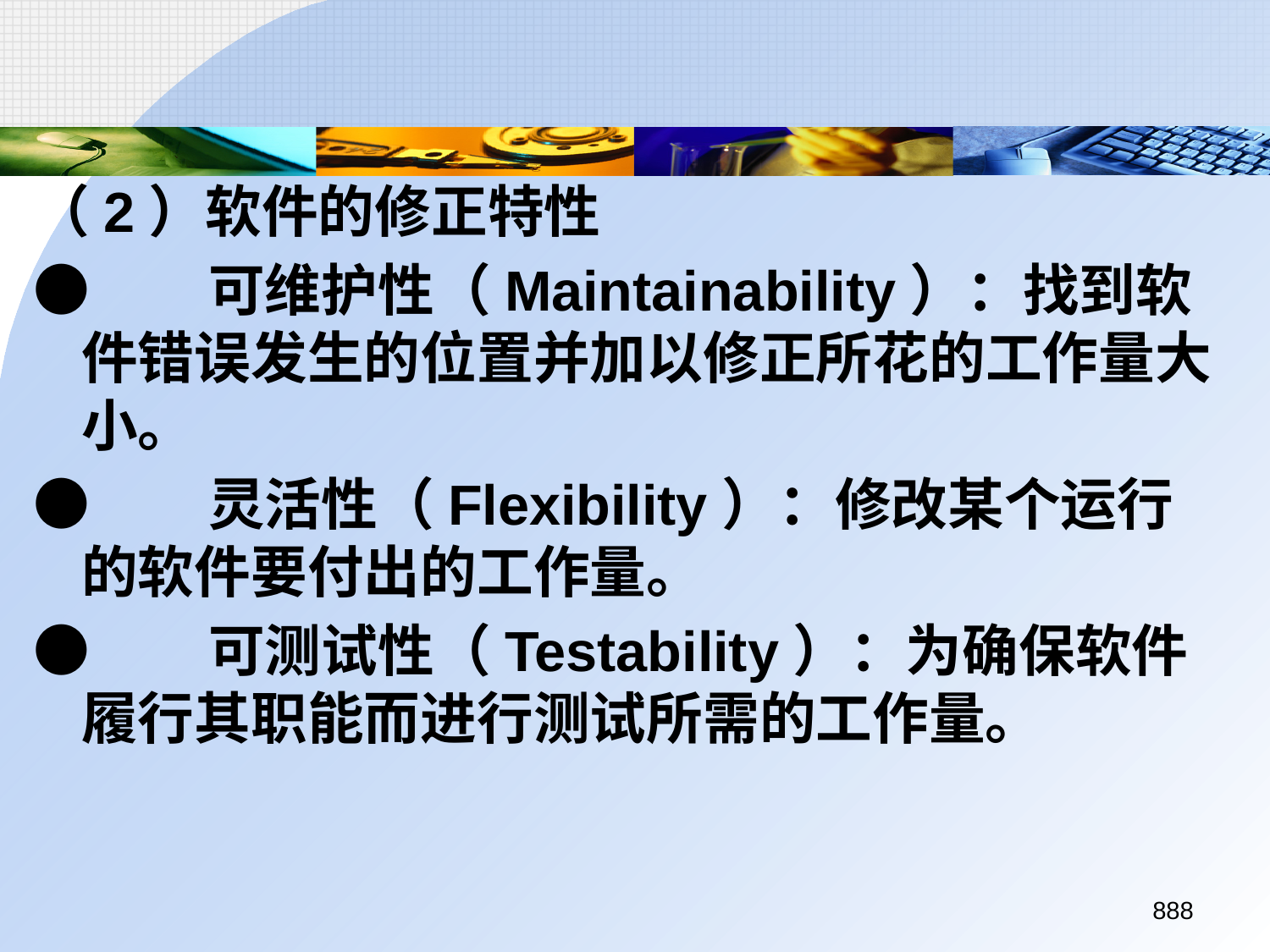

（2）软件的修正特性
●	可维护性（Maintainability）：找到软件错误发生的位置并加以修正所花的工作量大小。
●	灵活性（Flexibility）：修改某个运行的软件要付出的工作量。
●	可测试性（Testability）：为确保软件履行其职能而进行测试所需的工作量。

888